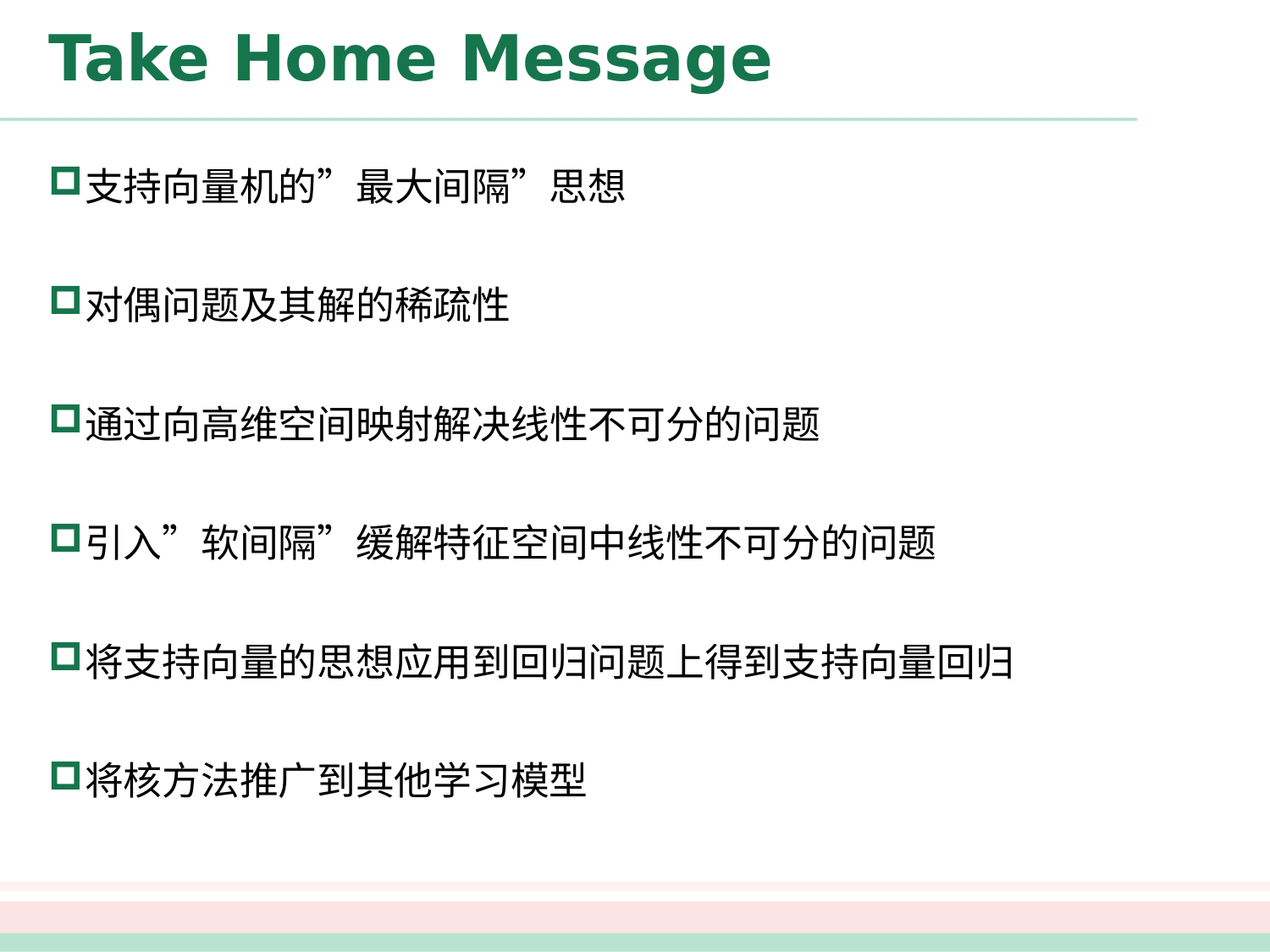

# Take Home Message
支持向量机的”最大间隔”思想

对偶问题及其解的稀疏性

通过向高维空间映射解决线性不可分的问题

引入”软间隔”缓解特征空间中线性不可分的问题

将支持向量的思想应用到回归问题上得到支持向量回归

将核方法推广到其他学习模型